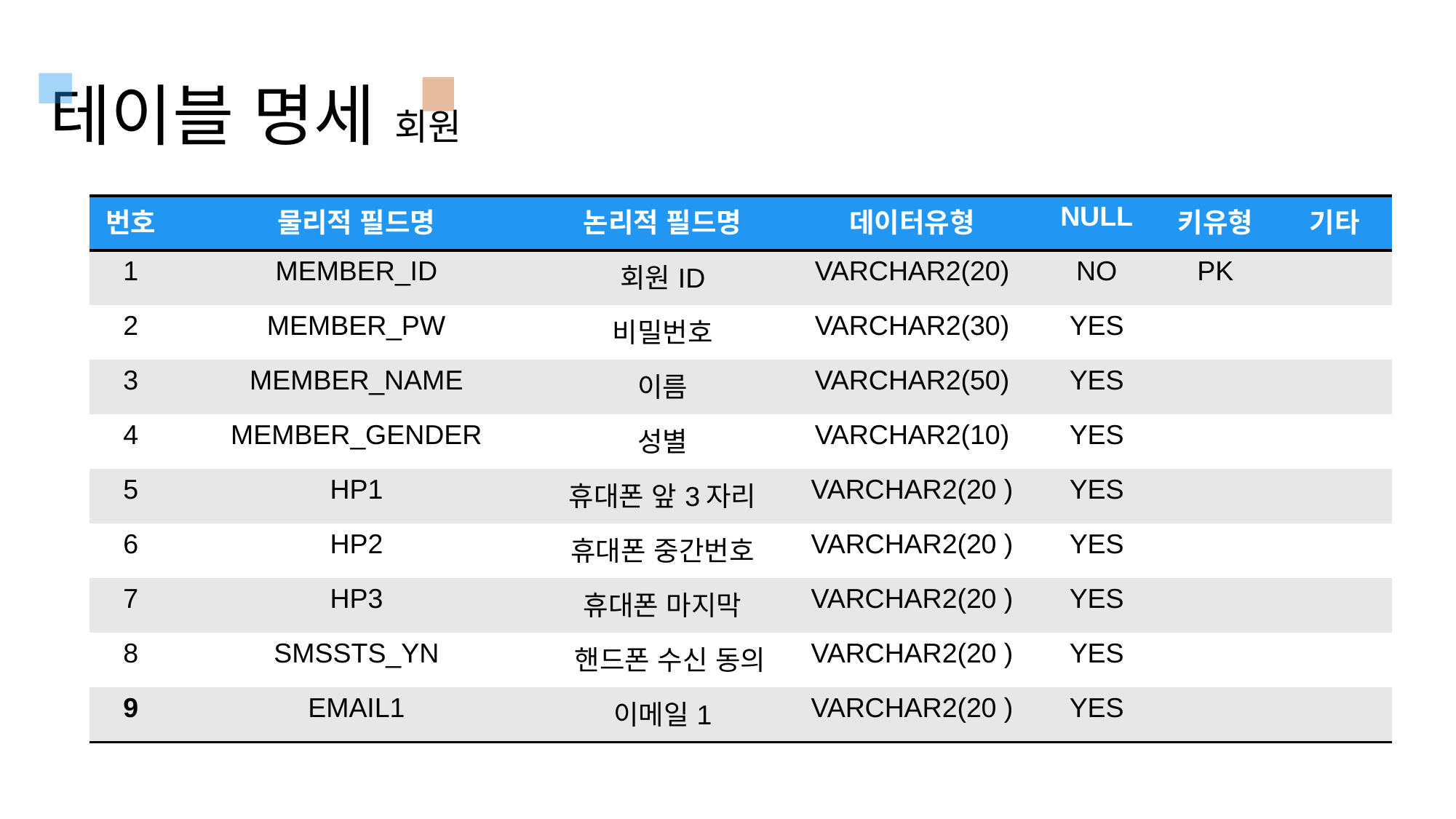

테이블 명세 회원

| 번호 | 물리적 필드명 | 논리적 필드명 | 데이터유형 | NULL | 키유형 | 기타 |
| --- | --- | --- | --- | --- | --- | --- |
| 1 | MEMBER\_ID | 회원ID | VARCHAR2(20) | NO | PK |  |
| 2 | MEMBER\_PW | 비밀번호 | VARCHAR2(30) | YES |  |  |
| 3 | MEMBER\_NAME | 이름 | VARCHAR2(50) | YES |  |  |
| 4 | MEMBER\_GENDER | 성별 | VARCHAR2(10) | YES |  |  |
| 5 | HP1 | 휴대폰 앞3자리 | VARCHAR2(20 ) | YES |  |  |
| 6 | HP2 | 휴대폰 중간번호 | VARCHAR2(20 ) | YES |  |  |
| 7 | HP3 | 휴대폰 마지막 | VARCHAR2(20 ) | YES |  |  |
| 8 | SMSSTS\_YN | 핸드폰 수신 동의 | VARCHAR2(20 ) | YES |  |  |
| 9 | EMAIL1 | 이메일1 | VARCHAR2(20 ) | YES |  |  |